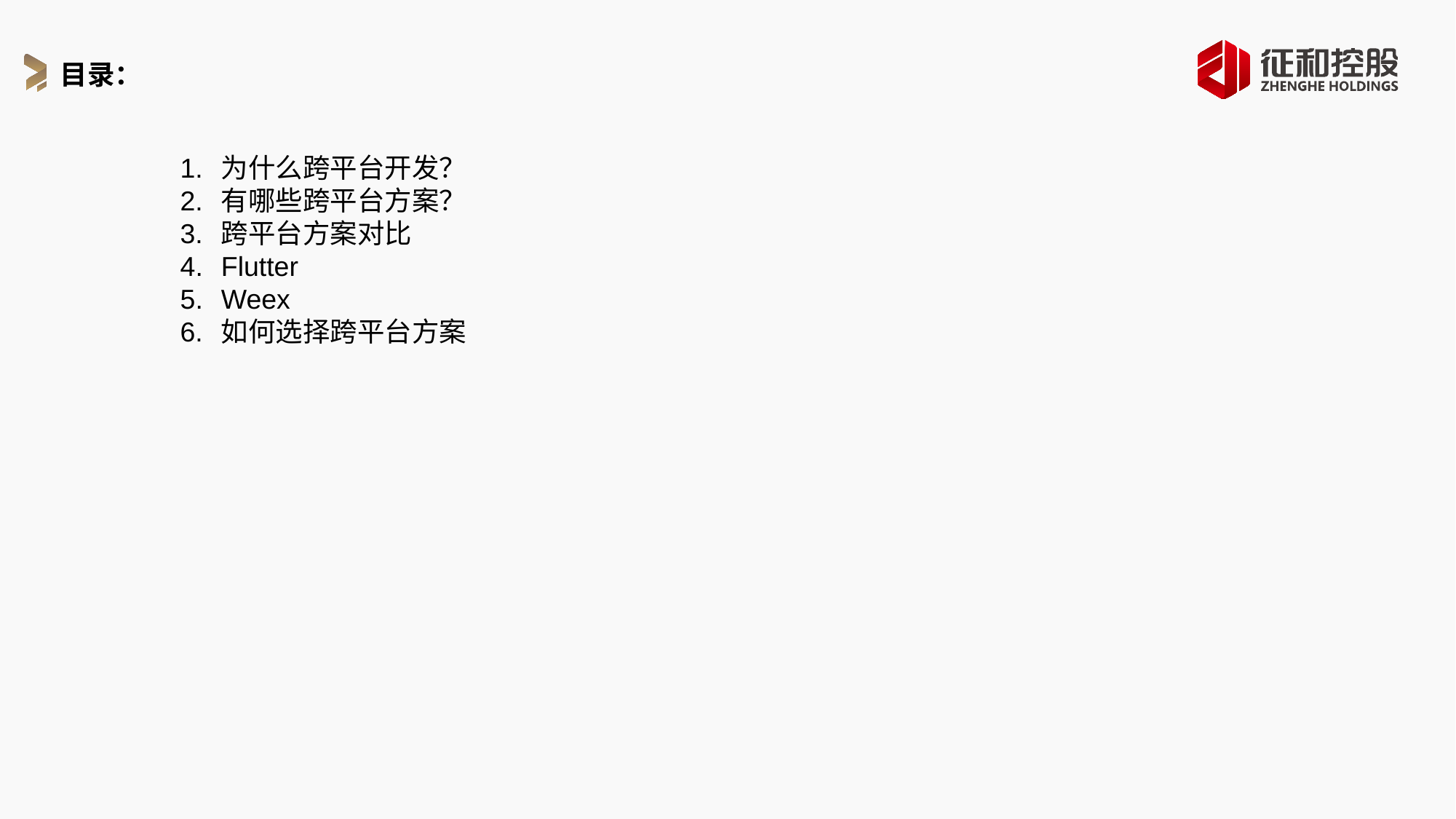

目录：
为什么跨平台开发？
有哪些跨平台方案？
跨平台方案对比
Flutter
Weex
如何选择跨平台方案